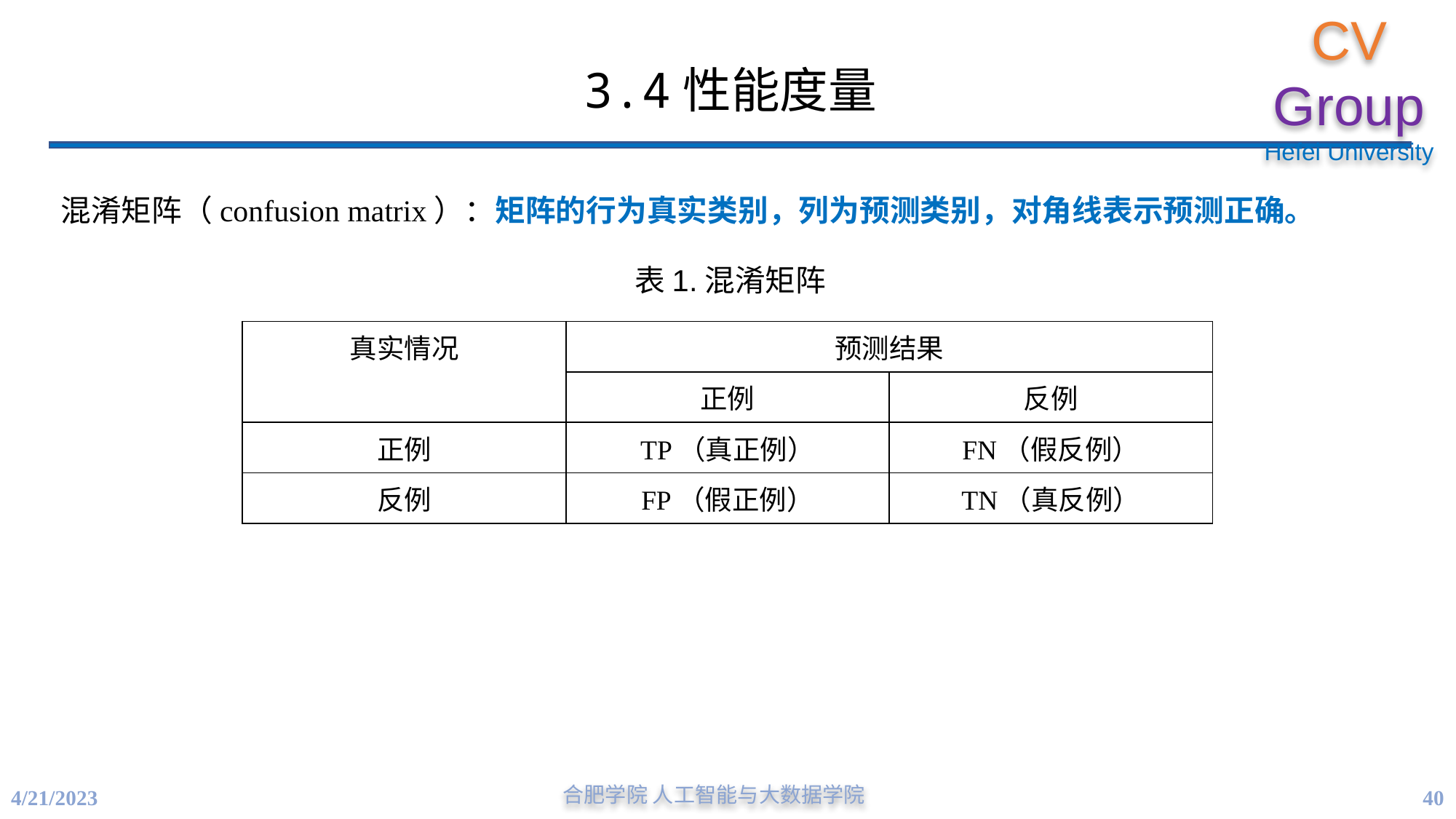

# 3.4性能度量
混淆矩阵（confusion matrix）：矩阵的行为真实类别，列为预测类别，对角线表示预测正确。
表1.混淆矩阵

| 真实情况 | 预测结果 |  |
| --- | --- | --- |
|  | 正例 | 反例 |
| 正例 | TP（真正例） | FN（假反例） |
| 反例 | FP（假正例） | TN（真反例） |
40
4/21/2023
合肥学院 人工智能与大数据学院